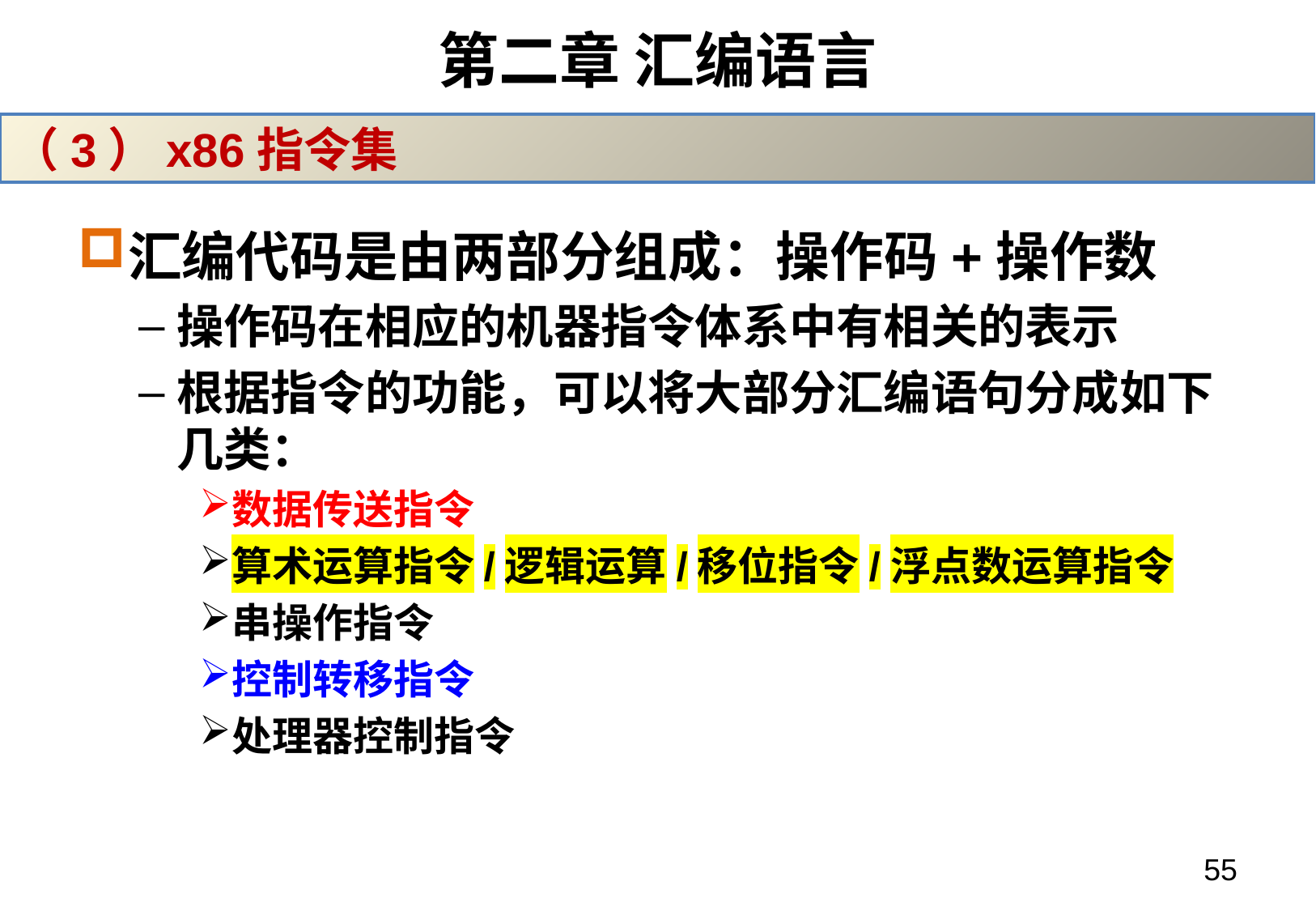

# 第二章 汇编语言
（3）x86指令集
汇编代码是由两部分组成：操作码+操作数
操作码在相应的机器指令体系中有相关的表示
根据指令的功能，可以将大部分汇编语句分成如下几类：
数据传送指令
算术运算指令/逻辑运算/移位指令/浮点数运算指令
串操作指令
控制转移指令
处理器控制指令

55